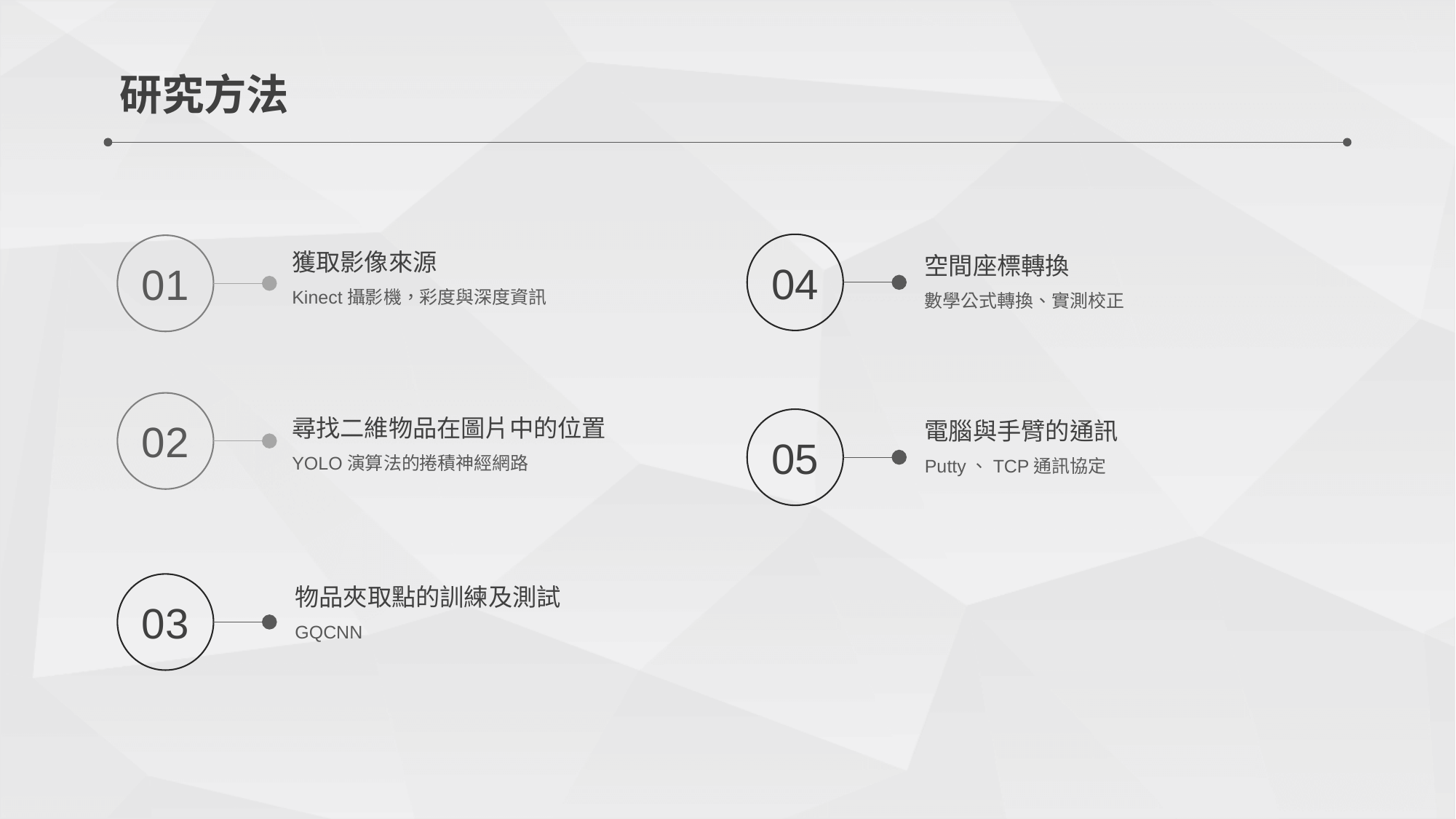

研究方法

04
01
獲取影像來源
Kinect攝影機，彩度與深度資訊
空間座標轉換
數學公式轉換、實測校正
02
尋找二維物品在圖片中的位置
YOLO演算法的捲積神經網路
05
電腦與手臂的通訊
Putty、TCP通訊協定
03
物品夾取點的訓練及測試
GQCNN